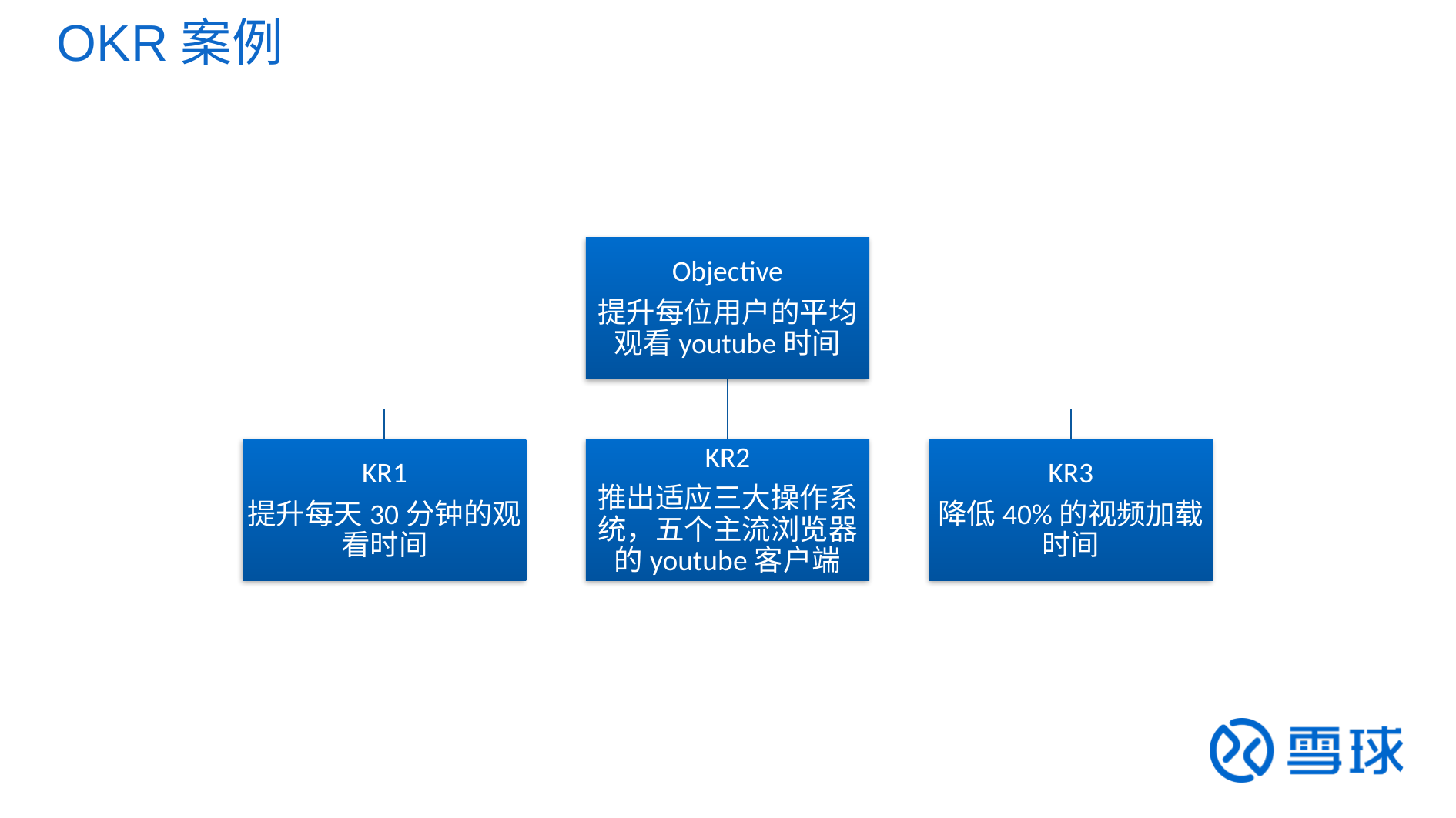

OKR案例
Objective
提升每位用户的平均观看youtube时间
KR1
提升每天30分钟的观看时间
KR2
推出适应三大操作系统，五个主流浏览器的youtube客户端
KR3
降低40%的视频加载时间